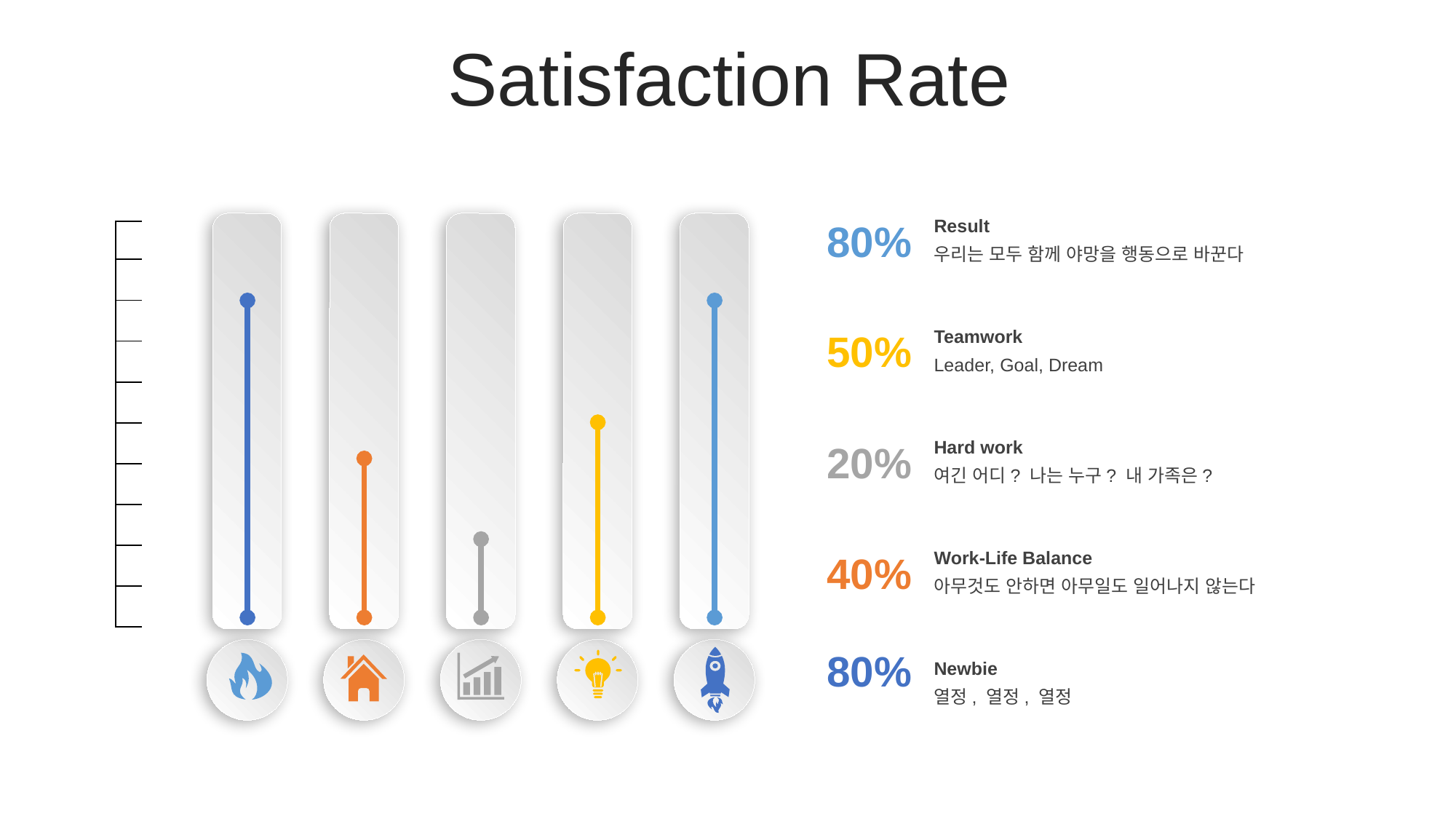

Satisfaction Rate
80%
Result
우리는 모두 함께 야망을 행동으로 바꾼다

100
|  |
| --- |
|  |
|  |
|  |
|  |
|  |
|  |
|  |
|  |
|  |
90
80
50%
Teamwork
Leader, Goal, Dream
70
60
50
20%
Hard work
여긴 어디? 나는 누구? 내 가족은?
40
30
Work-Life Balance
아무것도 안하면 아무일도 일어나지 않는다
40%
20
10
80%

Newbie
열정, 열정, 열정